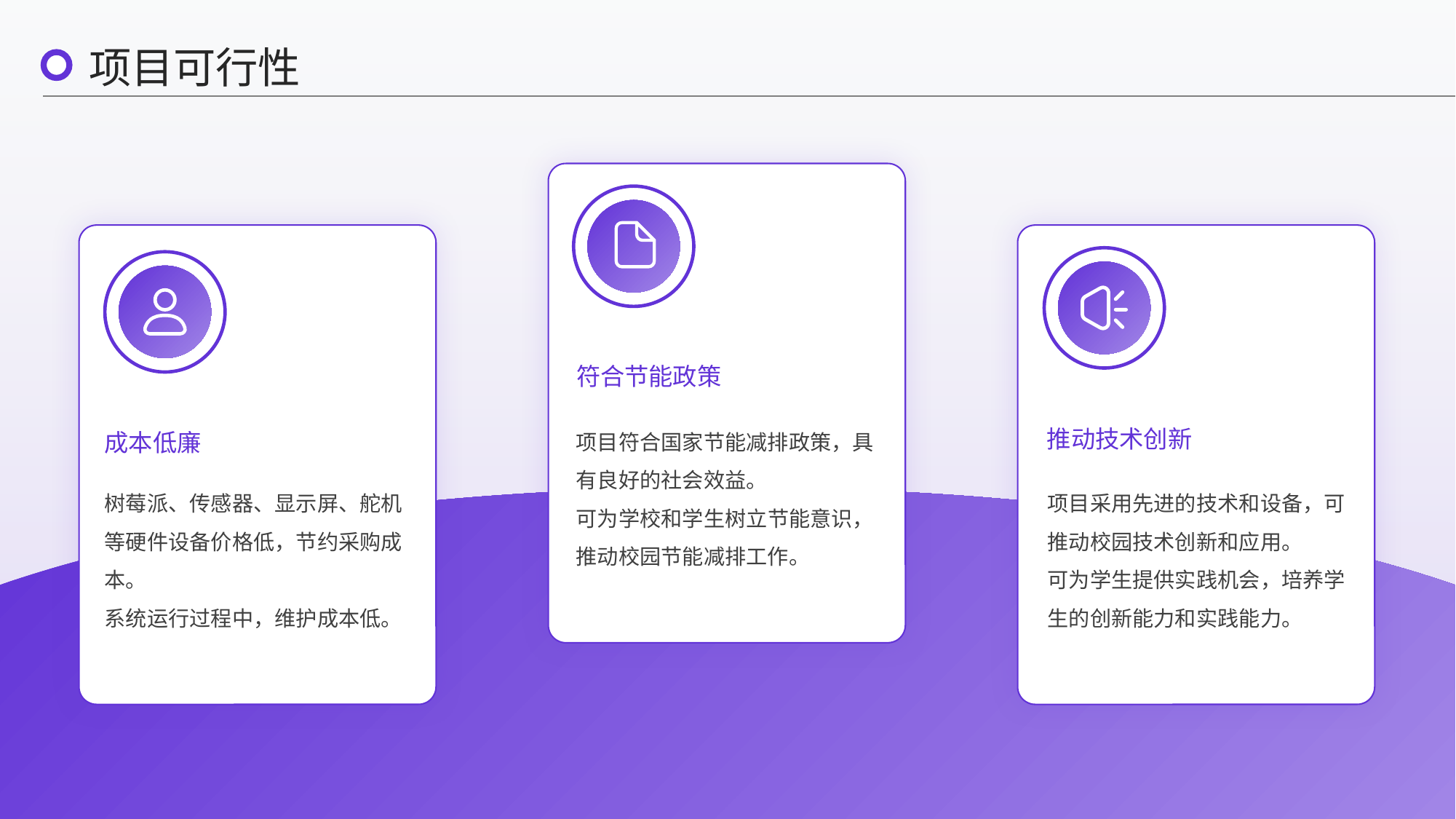

项目可行性

符合节能政策
推动技术创新
成本低廉
项目符合国家节能减排政策，具有良好的社会效益。
可为学校和学生树立节能意识，推动校园节能减排工作。
树莓派、传感器、显示屏、舵机等硬件设备价格低，节约采购成本。
系统运行过程中，维护成本低。
项目采用先进的技术和设备，可推动校园技术创新和应用。
可为学生提供实践机会，培养学生的创新能力和实践能力。